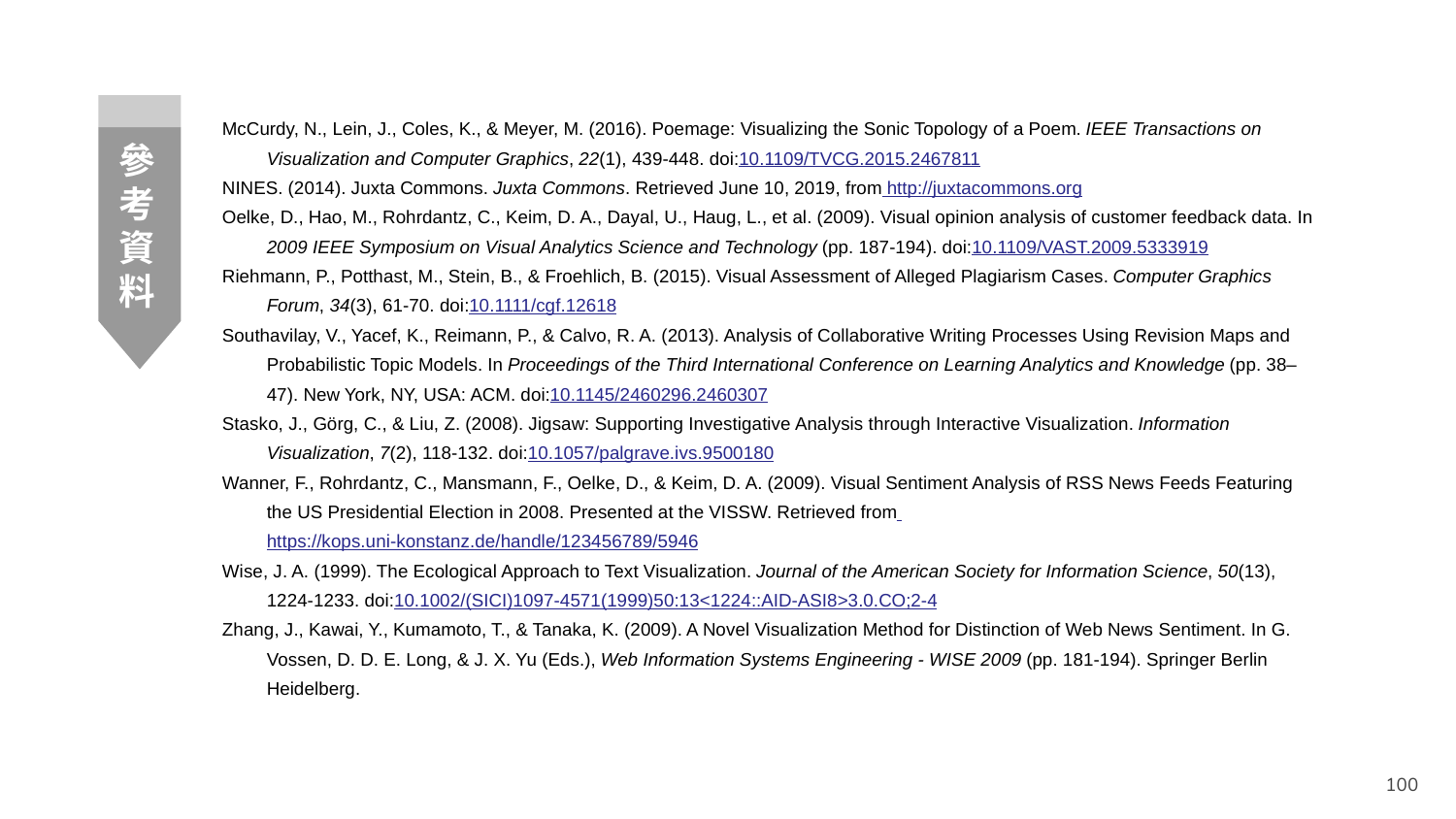

McCurdy, N., Lein, J., Coles, K., & Meyer, M. (2016). Poemage: Visualizing the Sonic Topology of a Poem. IEEE Transactions on Visualization and Computer Graphics, 22(1), 439-448. doi:10.1109/TVCG.2015.2467811
NINES. (2014). Juxta Commons. Juxta Commons. Retrieved June 10, 2019, from http://juxtacommons.org
Oelke, D., Hao, M., Rohrdantz, C., Keim, D. A., Dayal, U., Haug, L., et al. (2009). Visual opinion analysis of customer feedback data. In 2009 IEEE Symposium on Visual Analytics Science and Technology (pp. 187-194). doi:10.1109/VAST.2009.5333919
Riehmann, P., Potthast, M., Stein, B., & Froehlich, B. (2015). Visual Assessment of Alleged Plagiarism Cases. Computer Graphics Forum, 34(3), 61-70. doi:10.1111/cgf.12618
Southavilay, V., Yacef, K., Reimann, P., & Calvo, R. A. (2013). Analysis of Collaborative Writing Processes Using Revision Maps and Probabilistic Topic Models. In Proceedings of the Third International Conference on Learning Analytics and Knowledge (pp. 38–47). New York, NY, USA: ACM. doi:10.1145/2460296.2460307
Stasko, J., Görg, C., & Liu, Z. (2008). Jigsaw: Supporting Investigative Analysis through Interactive Visualization. Information Visualization, 7(2), 118-132. doi:10.1057/palgrave.ivs.9500180
Wanner, F., Rohrdantz, C., Mansmann, F., Oelke, D., & Keim, D. A. (2009). Visual Sentiment Analysis of RSS News Feeds Featuring the US Presidential Election in 2008. Presented at the VISSW. Retrieved from https://kops.uni-konstanz.de/handle/123456789/5946
Wise, J. A. (1999). The Ecological Approach to Text Visualization. Journal of the American Society for Information Science, 50(13), 1224-1233. doi:10.1002/(SICI)1097-4571(1999)50:13<1224::AID-ASI8>3.0.CO;2-4
Zhang, J., Kawai, Y., Kumamoto, T., & Tanaka, K. (2009). A Novel Visualization Method for Distinction of Web News Sentiment. In G. Vossen, D. D. E. Long, & J. X. Yu (Eds.), Web Information Systems Engineering - WISE 2009 (pp. 181-194). Springer Berlin Heidelberg.

# 參考資料

100